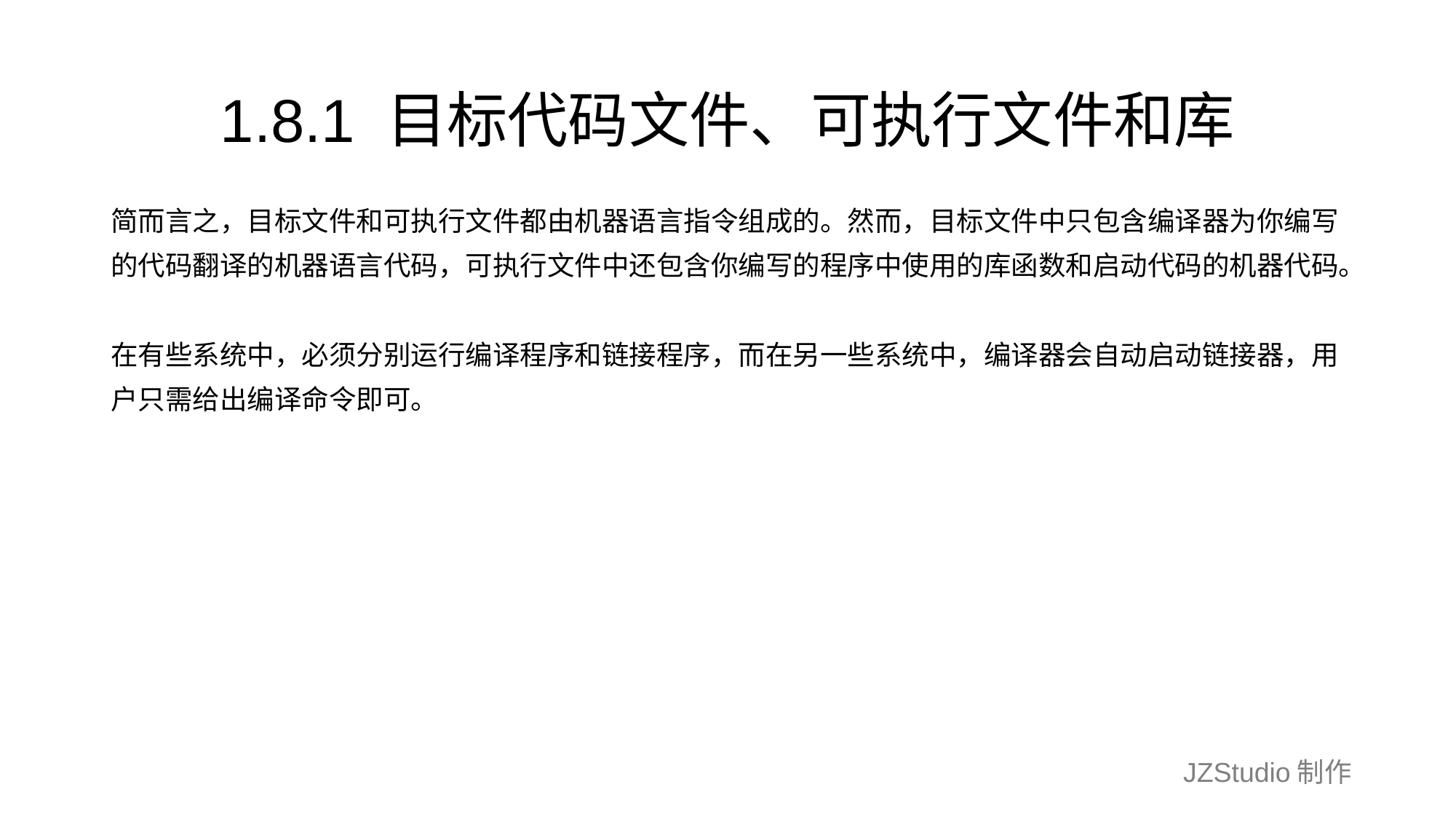

# 1.8.1 目标代码文件、可执行文件和库
简而言之，目标文件和可执行文件都由机器语言指令组成的。然而，目标文件中只包含编译器为你编写
的代码翻译的机器语言代码，可执行文件中还包含你编写的程序中使用的库函数和启动代码的机器代码。

在有些系统中，必须分别运行编译程序和链接程序，而在另一些系统中，编译器会自动启动链接器，用
户只需给出编译命令即可。